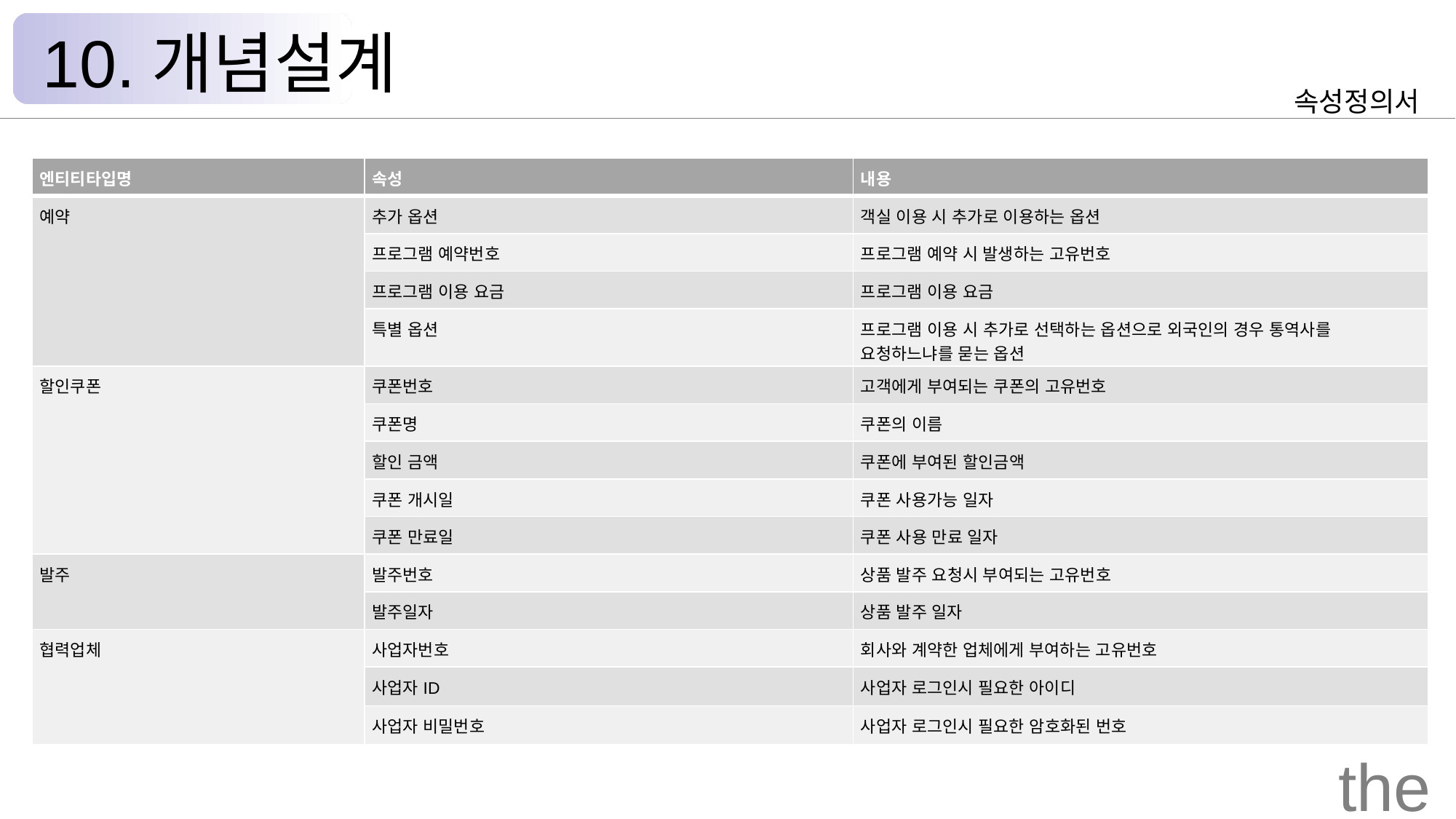

10.개념설계

속성정의서
| 엔티티타입명 | 속성 | 내용 |
| --- | --- | --- |
| 예약 | 추가 옵션 | 객실 이용 시 추가로 이용하는 옵션 |
|  | 프로그램 예약번호 | 프로그램 예약 시 발생하는 고유번호 |
|  | 프로그램 이용 요금 | 프로그램 이용 요금 |
|  | 특별 옵션 | 프로그램 이용 시 추가로 선택하는 옵션으로 외국인의 경우 통역사를 요청하느냐를 묻는 옵션 |
| 할인쿠폰 | 쿠폰번호 | 고객에게 부여되는 쿠폰의 고유번호 |
|  | 쿠폰명 | 쿠폰의 이름 |
|  | 할인 금액 | 쿠폰에 부여된 할인금액 |
|  | 쿠폰 개시일 | 쿠폰 사용가능 일자 |
|  | 쿠폰 만료일 | 쿠폰 사용 만료 일자 |
| 발주 | 발주번호 | 상품 발주 요청시 부여되는 고유번호 |
|  | 발주일자 | 상품 발주 일자 |
| 협력업체 | 사업자번호 | 회사와 계약한 업체에게 부여하는 고유번호 |
|  | 사업자ID | 사업자 로그인시 필요한 아이디 |
|  | 사업자 비밀번호 | 사업자 로그인시 필요한 암호화된 번호 |
the Palace